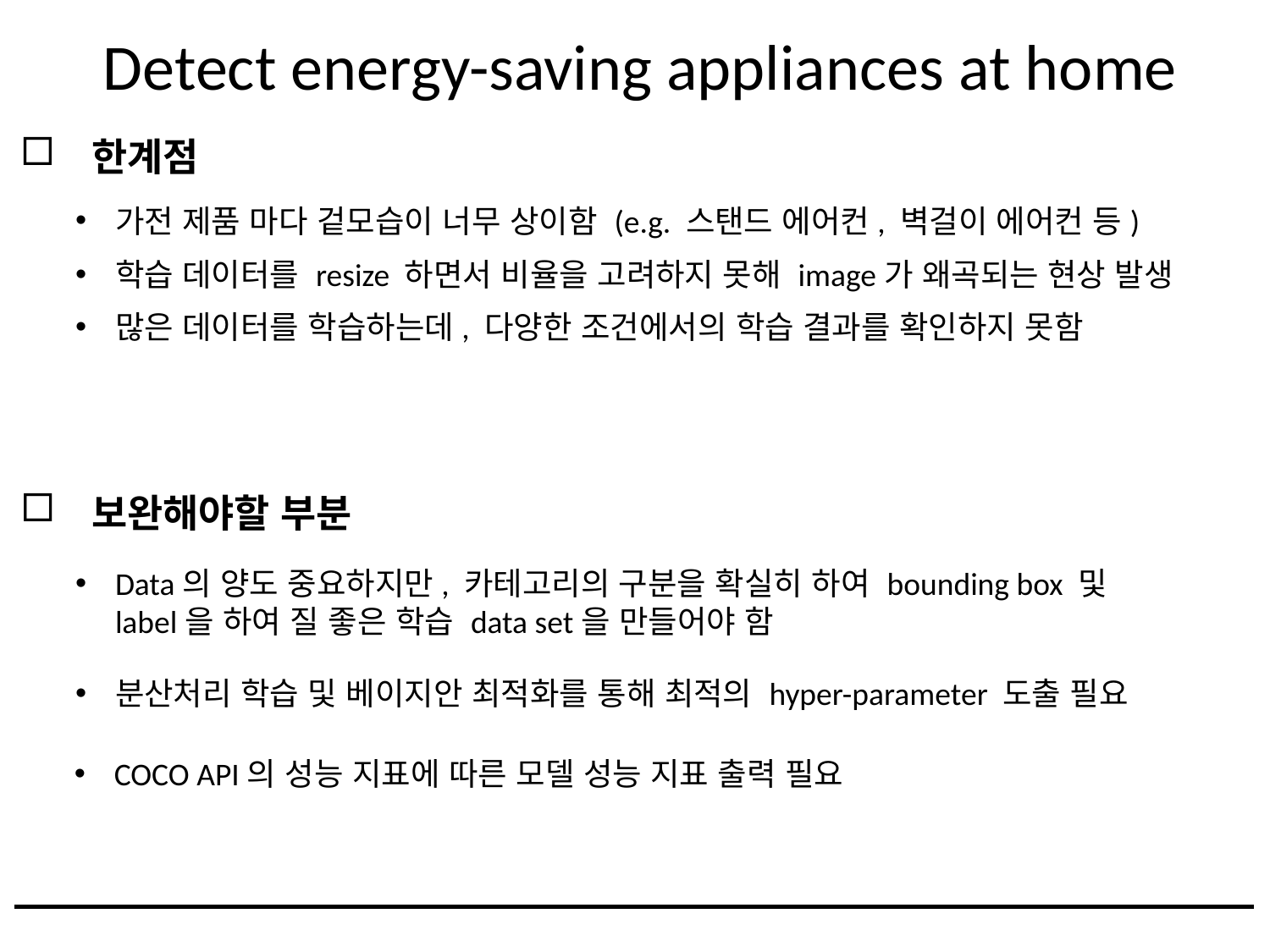

Detect energy-saving appliances at home

한계점
가전 제품 마다 겉모습이 너무 상이함 (e.g. 스탠드 에어컨, 벽걸이 에어컨 등)
학습 데이터를 resize 하면서 비율을 고려하지 못해 image가 왜곡되는 현상 발생
많은 데이터를 학습하는데, 다양한 조건에서의 학습 결과를 확인하지 못함
보완해야할 부분
Data의 양도 중요하지만, 카테고리의 구분을 확실히 하여 bounding box 및 label을 하여 질 좋은 학습 data set을 만들어야 함
분산처리 학습 및 베이지안 최적화를 통해 최적의 hyper-parameter 도출 필요
COCO API의 성능 지표에 따른 모델 성능 지표 출력 필요